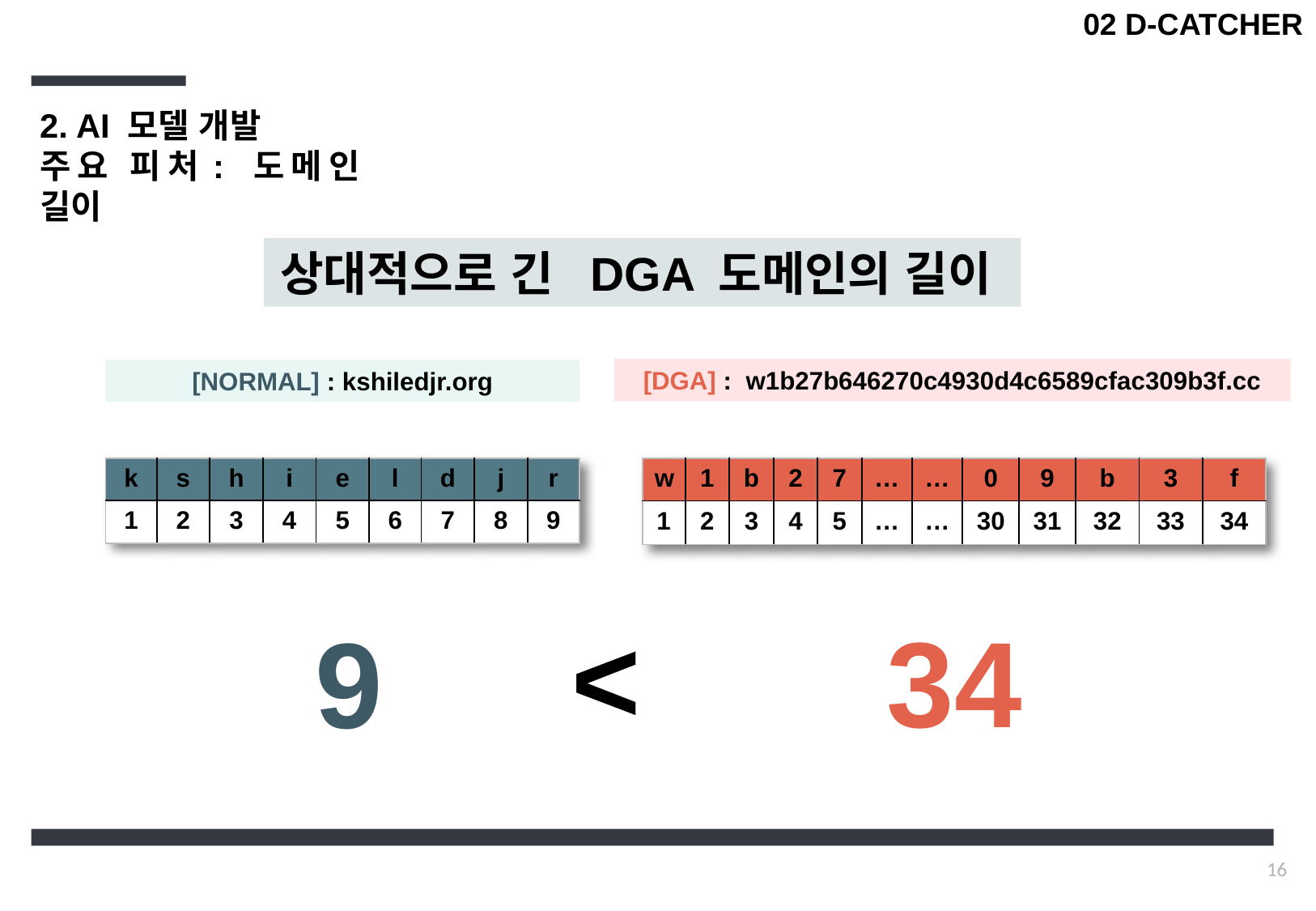

02 D-CATCHER

2. AI 모델 개발
주요 피처: 도메인 길이
상대적으로 긴  DGA 도메인의 길이
[DGA] :  w1b27b646270c4930d4c6589cfac309b3f.cc
[NORMAL] : kshiledjr.org
| k | s | h | i | e | l | d | j | r |
| --- | --- | --- | --- | --- | --- | --- | --- | --- |
| 1 | 2 | 3 | 4 | 5 | 6 | 7 | 8 | 9 |
| w | 1 | b | 2 | 7 | … | … | 0 | 9 | b | 3 | f |
| --- | --- | --- | --- | --- | --- | --- | --- | --- | --- | --- | --- |
| 1 | 2 | 3 | 4 | 5 | … | … | 30 | 31 | 32 | 33 | 34 |
<
34
9

16